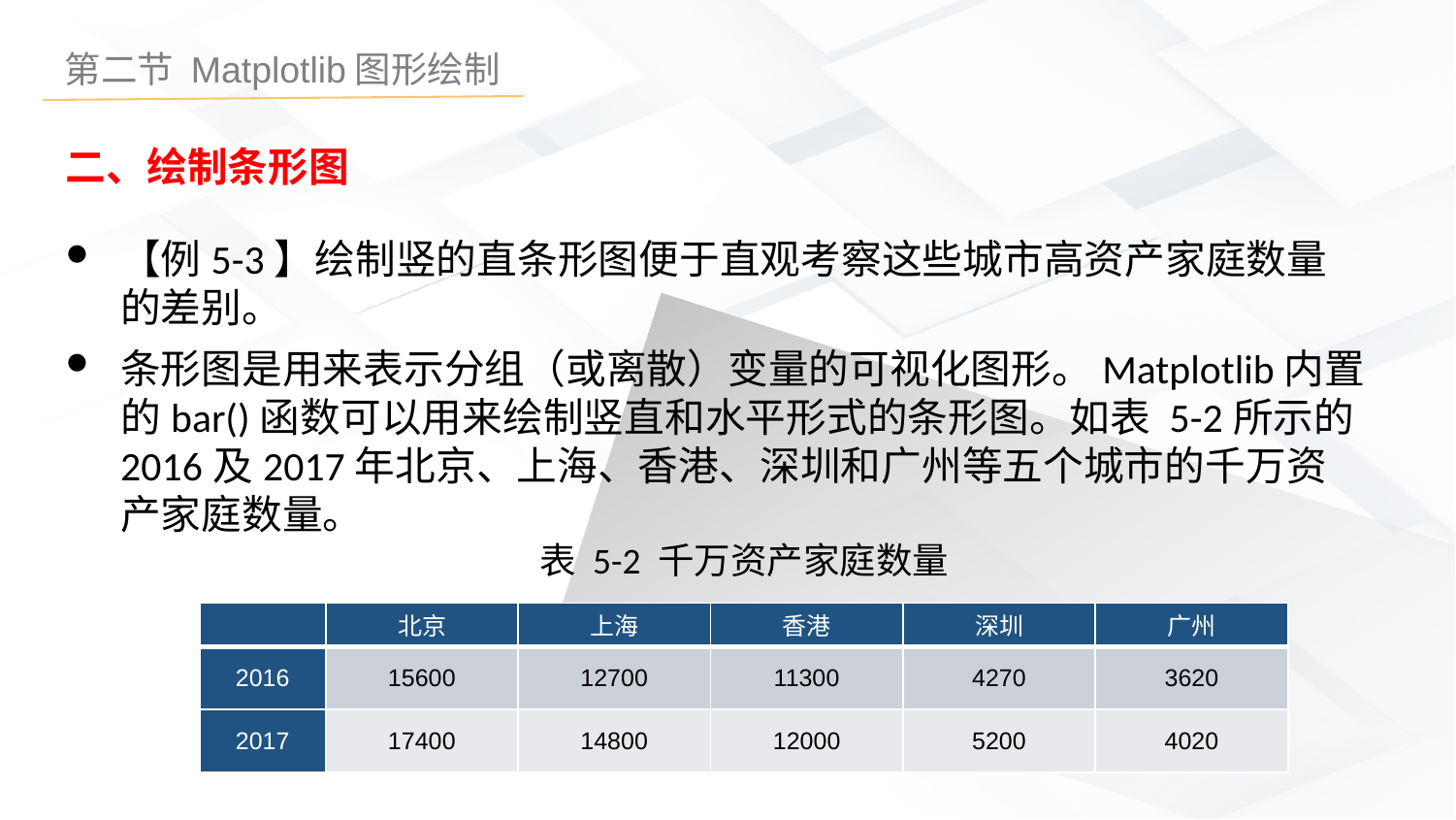

二、绘制条形图

【例5-3】绘制竖的直条形图便于直观考察这些城市高资产家庭数量的差别。
条形图是用来表示分组（或离散）变量的可视化图形。Matplotlib内置的bar()函数可以用来绘制竖直和水平形式的条形图。如表 5-2所示的2016及2017年北京、上海、香港、深圳和广州等五个城市的千万资产家庭数量。

表 5-2 千万资产家庭数量
|  | 北京 | 上海 | 香港 | 深圳 | 广州 |
| --- | --- | --- | --- | --- | --- |
| 2016 | 15600 | 12700 | 11300 | 4270 | 3620 |
| 2017 | 17400 | 14800 | 12000 | 5200 | 4020 |